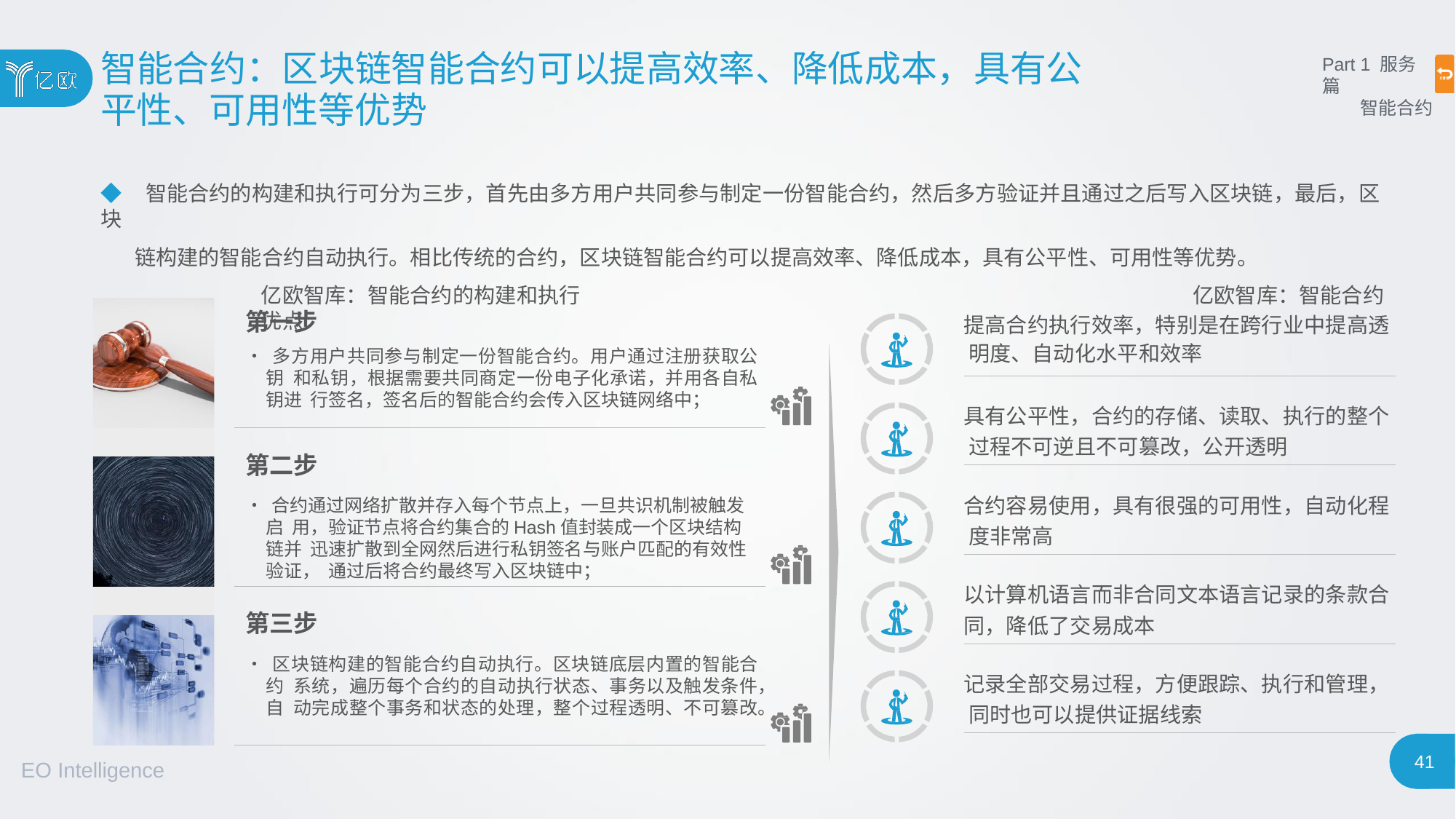

# 智能合约：区块链智能合约可以提高效率、降低成本，具有公
平性、可用性等优势
Part 1 服务篇
智能合约

◆ 智能合约的构建和执行可分为三步，首先由多方用户共同参与制定一份智能合约，然后多方验证并且通过之后写入区块链，最后，区块
链构建的智能合约自动执行。相比传统的合约，区块链智能合约可以提高效率、降低成本，具有公平性、可用性等优势。
亿欧智库：智能合约的构建和执行	亿欧智库：智能合约优点

第一步
• 多方用户共同参与制定一份智能合约。用户通过注册获取公钥  和私钥，根据需要共同商定一份电子化承诺，并用各自私钥进  行签名，签名后的智能合约会传入区块链网络中；
提高合约执行效率，特别是在跨行业中提高透  明度、自动化水平和效率

具有公平性，合约的存储、读取、执行的整个  过程不可逆且不可篡改，公开透明

第二步
• 合约通过网络扩散并存入每个节点上，一旦共识机制被触发启  用，验证节点将合约集合的Hash值封装成一个区块结构链并  迅速扩散到全网然后进行私钥签名与账户匹配的有效性验证，  通过后将合约最终写入区块链中；

合约容易使用，具有很强的可用性，自动化程  度非常高

以计算机语言而非合同文本语言记录的条款合
同，降低了交易成本

第三步
• 区块链构建的智能合约自动执行。区块链底层内置的智能合约  系统，遍历每个合约的自动执行状态、事务以及触发条件，自  动完成整个事务和状态的处理，整个过程透明、不可篡改。

记录全部交易过程，方便跟踪、执行和管理，  同时也可以提供证据线索

41
EO Intelligence